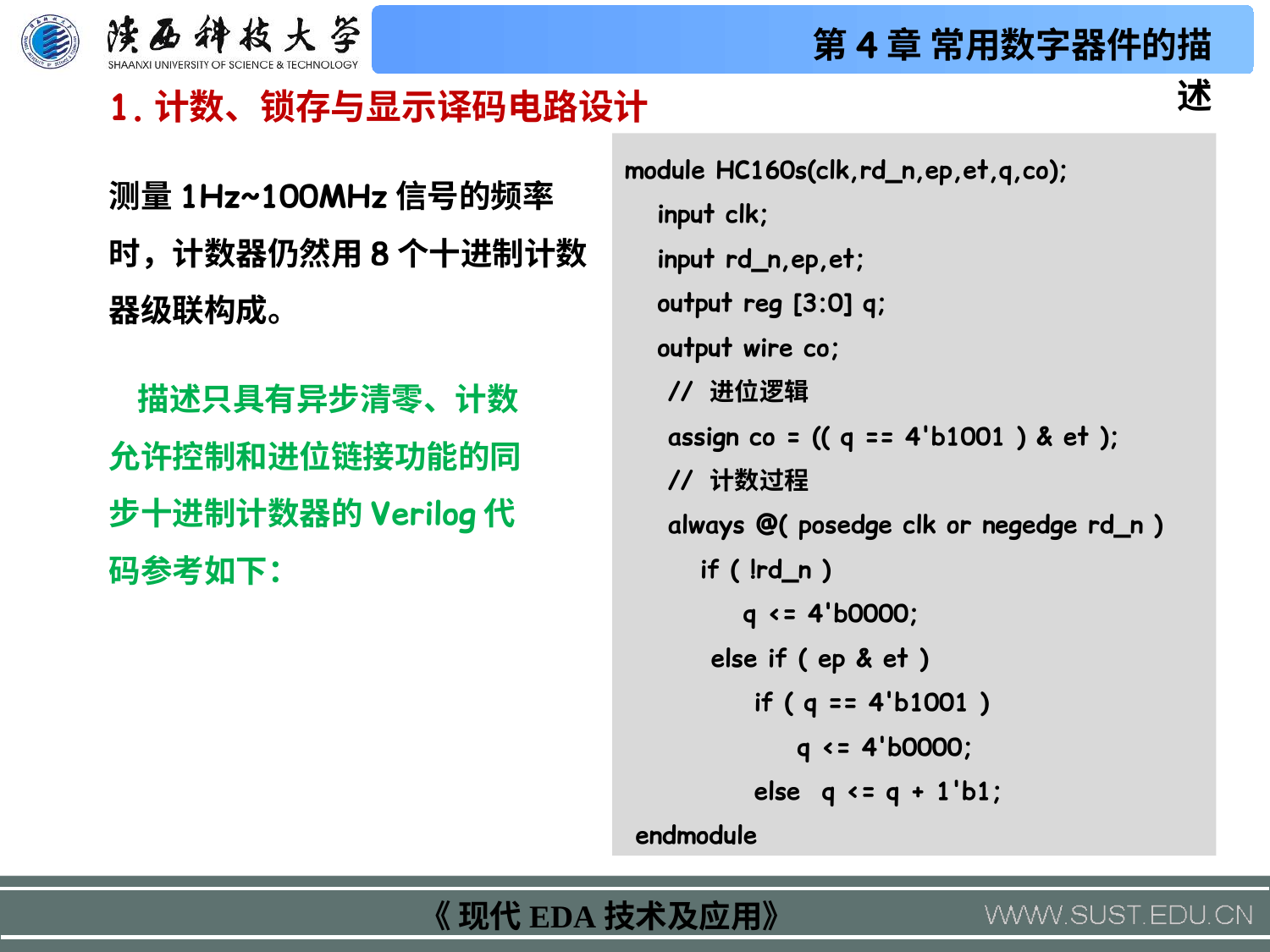

1.计数、锁存与显示译码电路设计
module HC160s(clk,rd_n,ep,et,q,co);
   input clk;
   input rd_n,ep,et;
   output reg [3:0] q;
   output wire co;
    // 进位逻辑
    assign co = (( q == 4'b1001 ) & et );
    // 计数过程
    always @( posedge clk or negedge rd_n )
       if ( !rd_n )
           q <= 4'b0000;
        else if ( ep & et )
            if ( q == 4'b1001 )
                q <= 4'b0000;
            else  q <= q + 1'b1;
 endmodule
测量1Hz~100MHz信号的频率时，计数器仍然用8个十进制计数器级联构成。
   描述只具有异步清零、计数允许控制和进位链接功能的同步十进制计数器的Verilog代码参考如下：